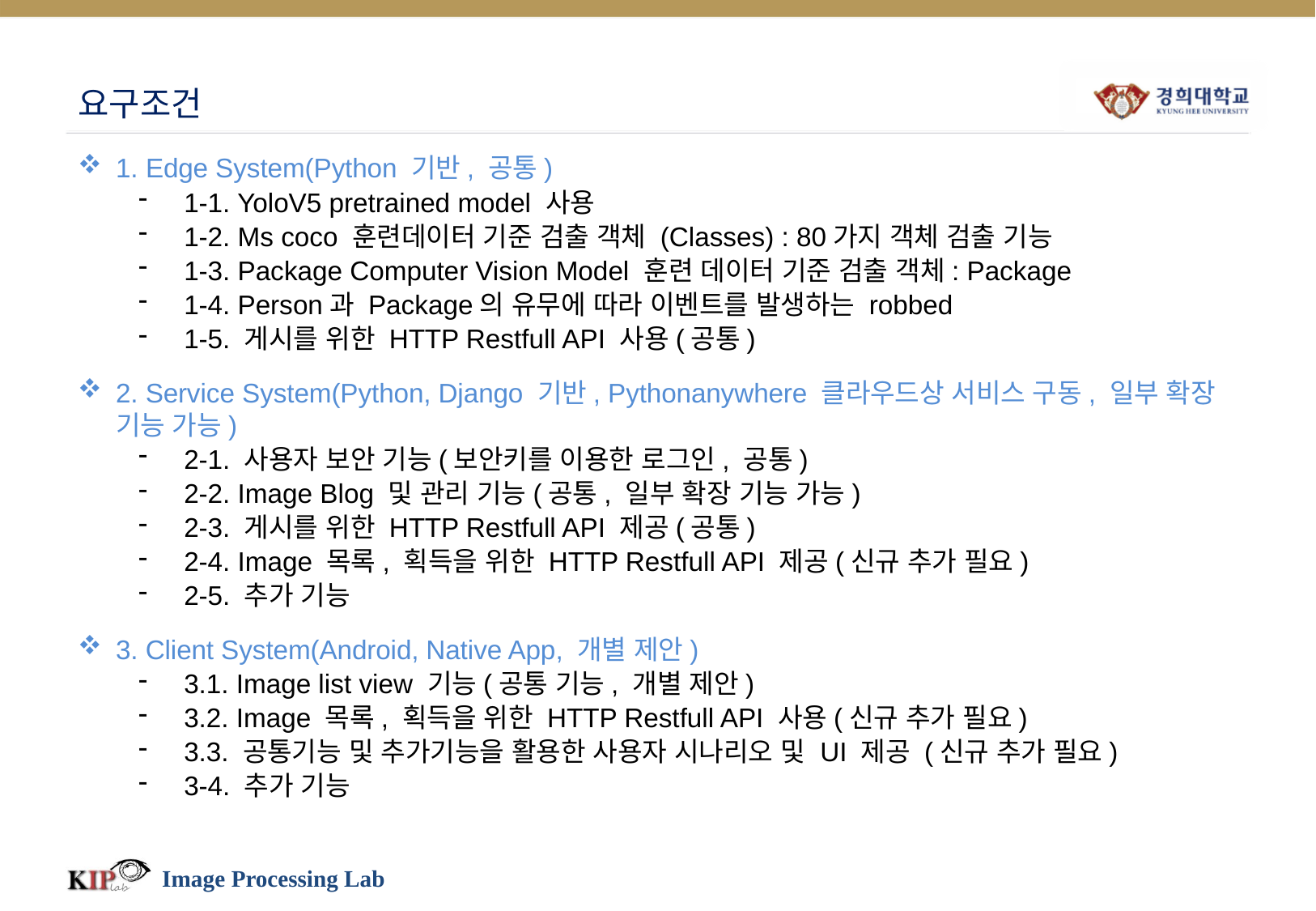

# 요구조건
1. Edge System(Python 기반, 공통)
1-1. YoloV5 pretrained model 사용
1-2. Ms coco 훈련데이터 기준 검출 객체 (Classes) : 80가지 객체 검출 기능
1-3. Package Computer Vision Model 훈련 데이터 기준 검출 객체: Package
1-4. Person과 Package의 유무에 따라 이벤트를 발생하는 robbed
1-5. 게시를 위한 HTTP Restfull API 사용(공통)

2. Service System(Python, Django 기반, Pythonanywhere 클라우드상 서비스 구동, 일부 확장 기능 가능)
2-1. 사용자 보안 기능(보안키를 이용한 로그인, 공통)
2-2. Image Blog 및 관리 기능(공통, 일부 확장 기능 가능)
2-3. 게시를 위한 HTTP Restfull API 제공(공통)
2-4. Image 목록, 획득을 위한 HTTP Restfull API 제공(신규 추가 필요)
2-5. 추가 기능

3. Client System(Android, Native App, 개별 제안)
3.1. Image list view 기능(공통 기능, 개별 제안)
3.2. Image 목록, 획득을 위한 HTTP Restfull API 사용(신규 추가 필요)
3.3. 공통기능 및 추가기능을 활용한 사용자 시나리오 및 UI 제공 (신규 추가 필요)
3-4. 추가 기능
Image Processing Lab